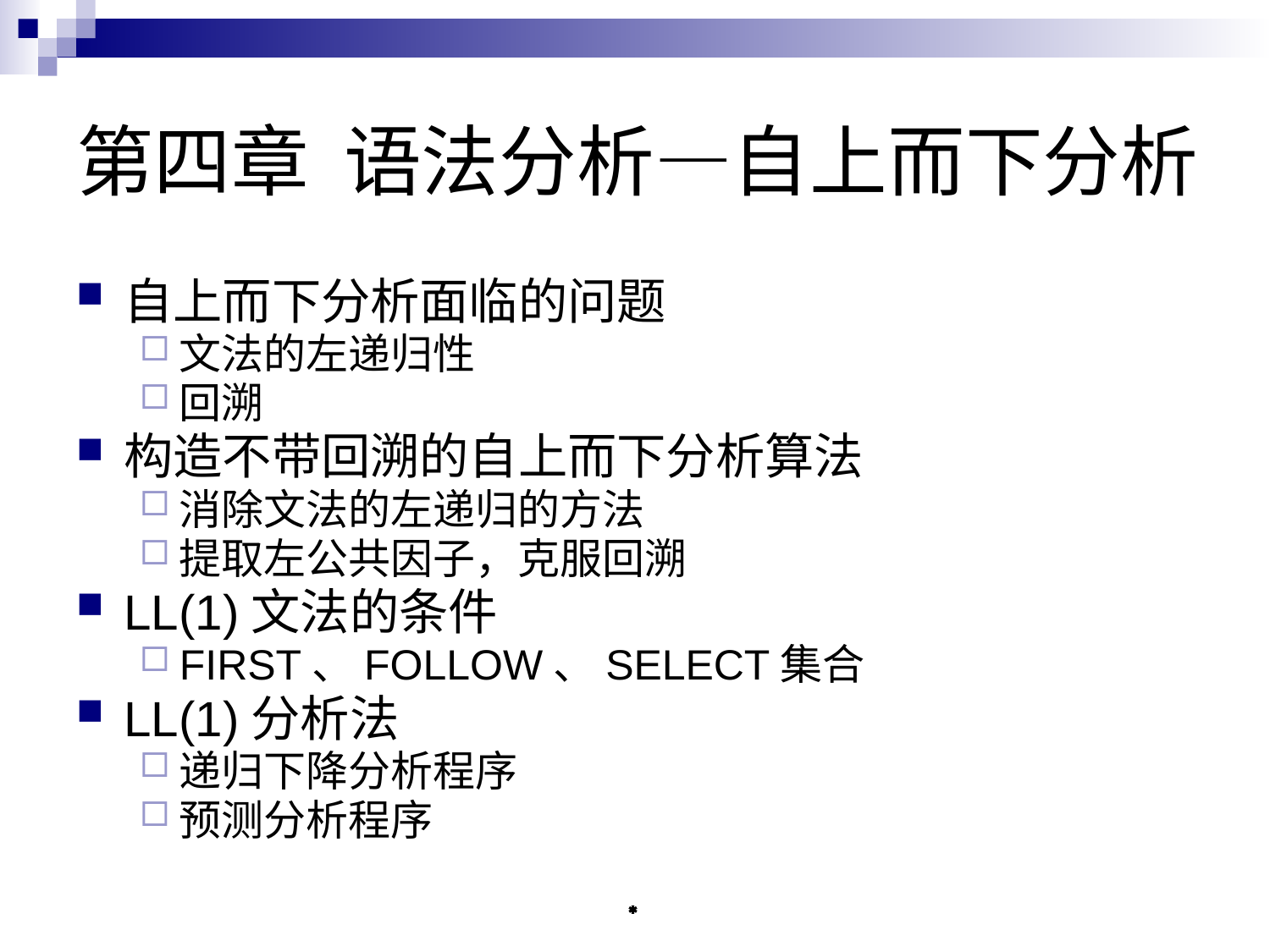

# 第四章  语法分析—自上而下分析
自上而下分析面临的问题
文法的左递归性
回溯
构造不带回溯的自上而下分析算法
消除文法的左递归的方法
提取左公共因子，克服回溯
LL(1)文法的条件
FIRST、FOLLOW、SELECT集合
LL(1)分析法
递归下降分析程序
预测分析程序
*